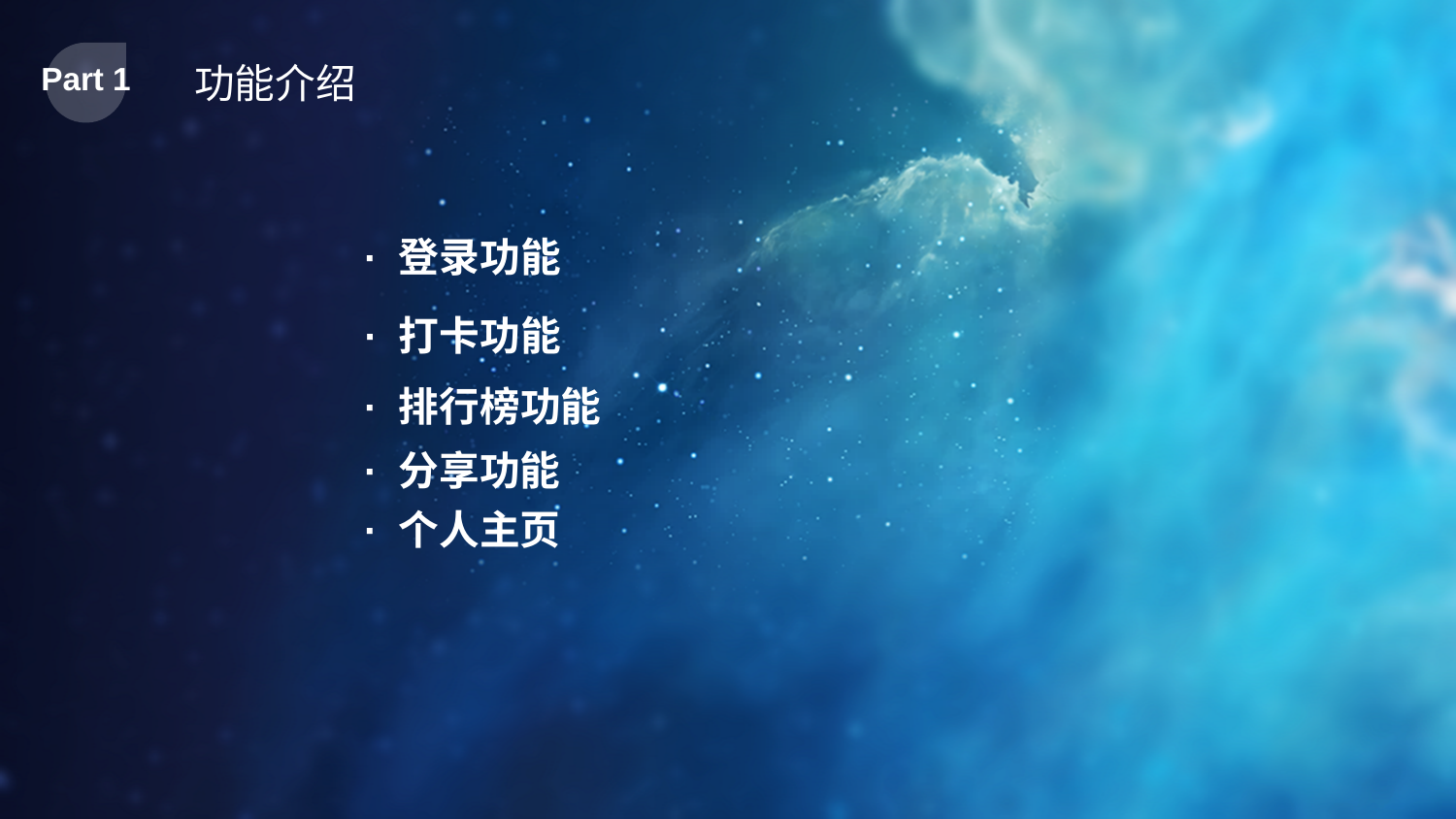

Part 1
功能介绍
· 登录功能
· 打卡功能
· 排行榜功能
· 分享功能
· 个人主页